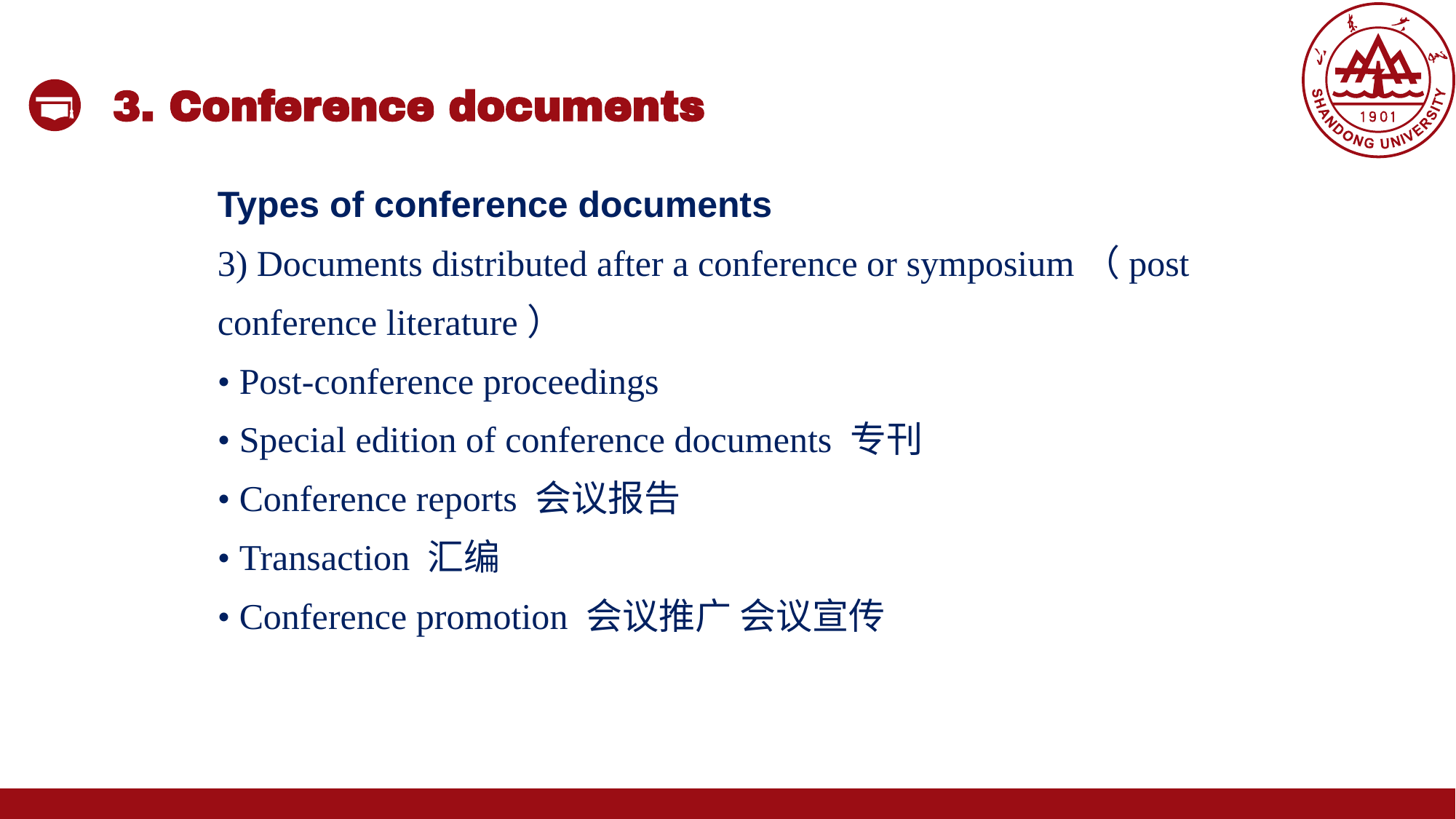

3. Conference documents

Types of conference documents
3) Documents distributed after a conference or symposium（post
conference literature）
• Post-conference proceedings
• Special edition of conference documents 专刊
• Conference reports 会议报告
• Transaction 汇编
• Conference promotion 会议推广 会议宣传